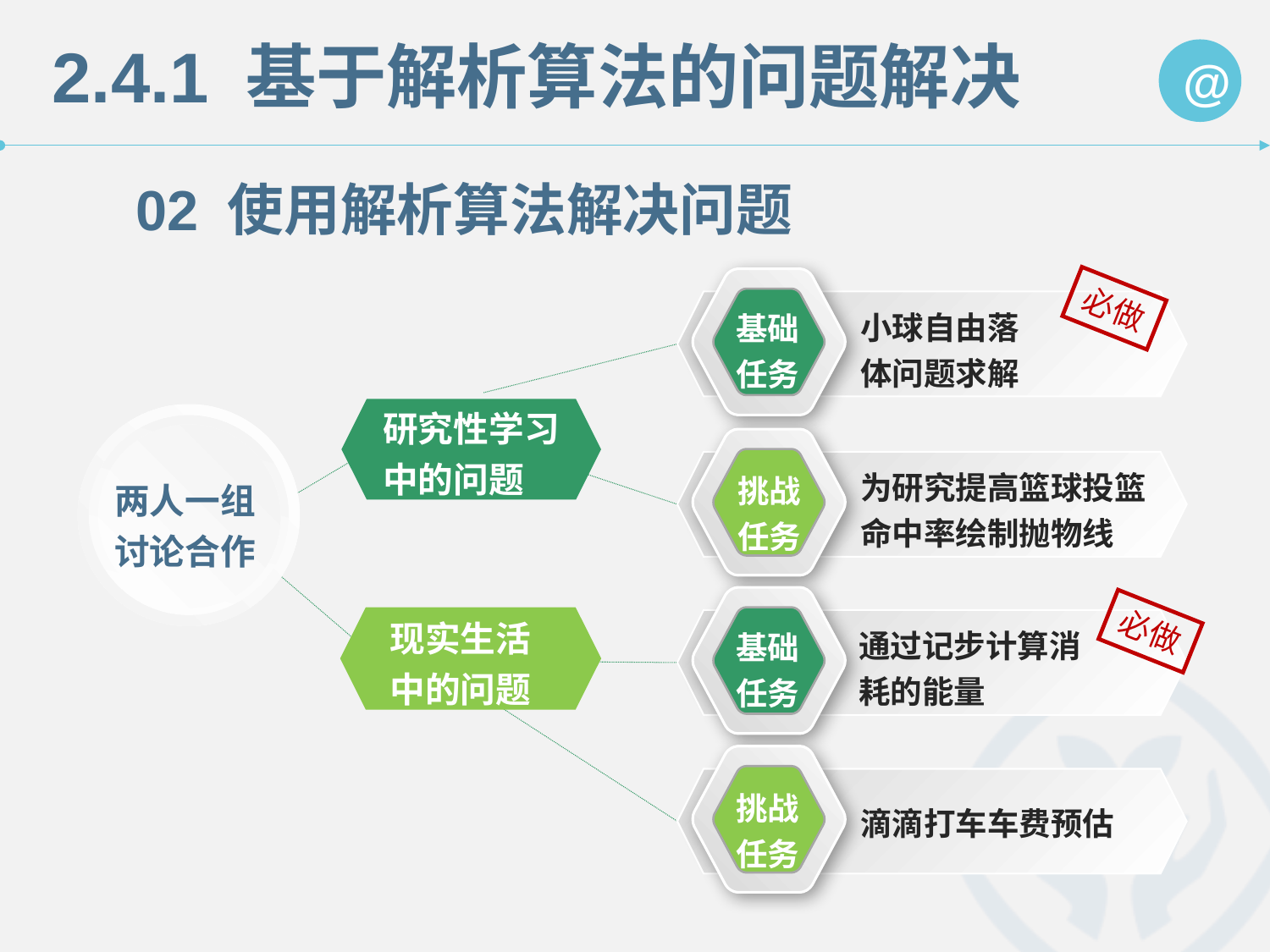

2.4.1 基于解析算法的问题解决
02 使用解析算法解决问题

必做

基础
任务
小球自由落体问题求解
研究性学习中的问题

挑战
任务
两人一组
讨论合作
为研究提高篮球投篮命中率绘制抛物线

现实生活中的问题
必做

基础
任务
通过记步计算消耗的能量

挑战
任务
滴滴打车车费预估